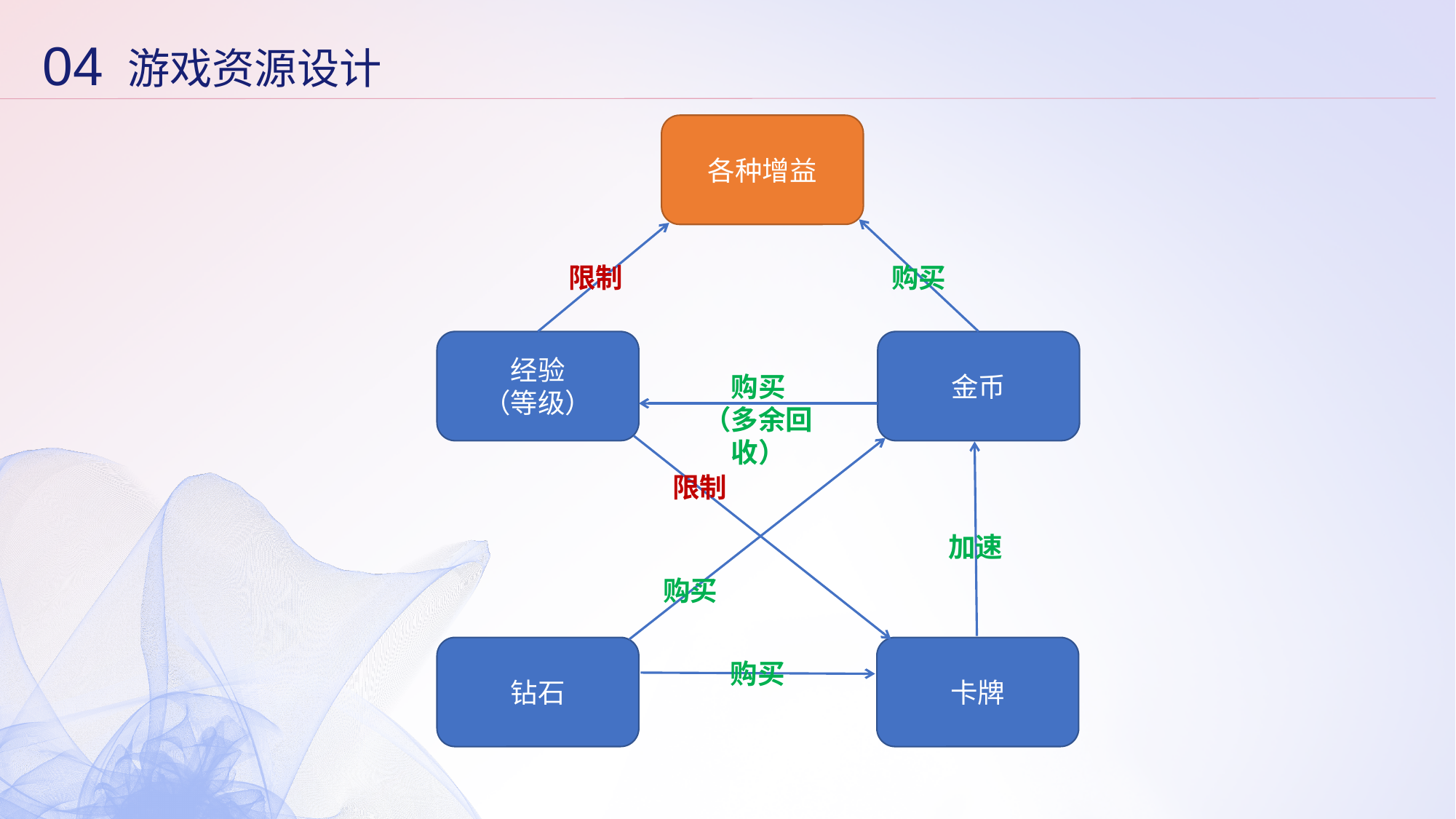

04
游戏资源设计
各种增益
限制
购买
经验
（等级）
金币
购买
（多余回收）
限制
加速
购买
钻石
卡牌
购买